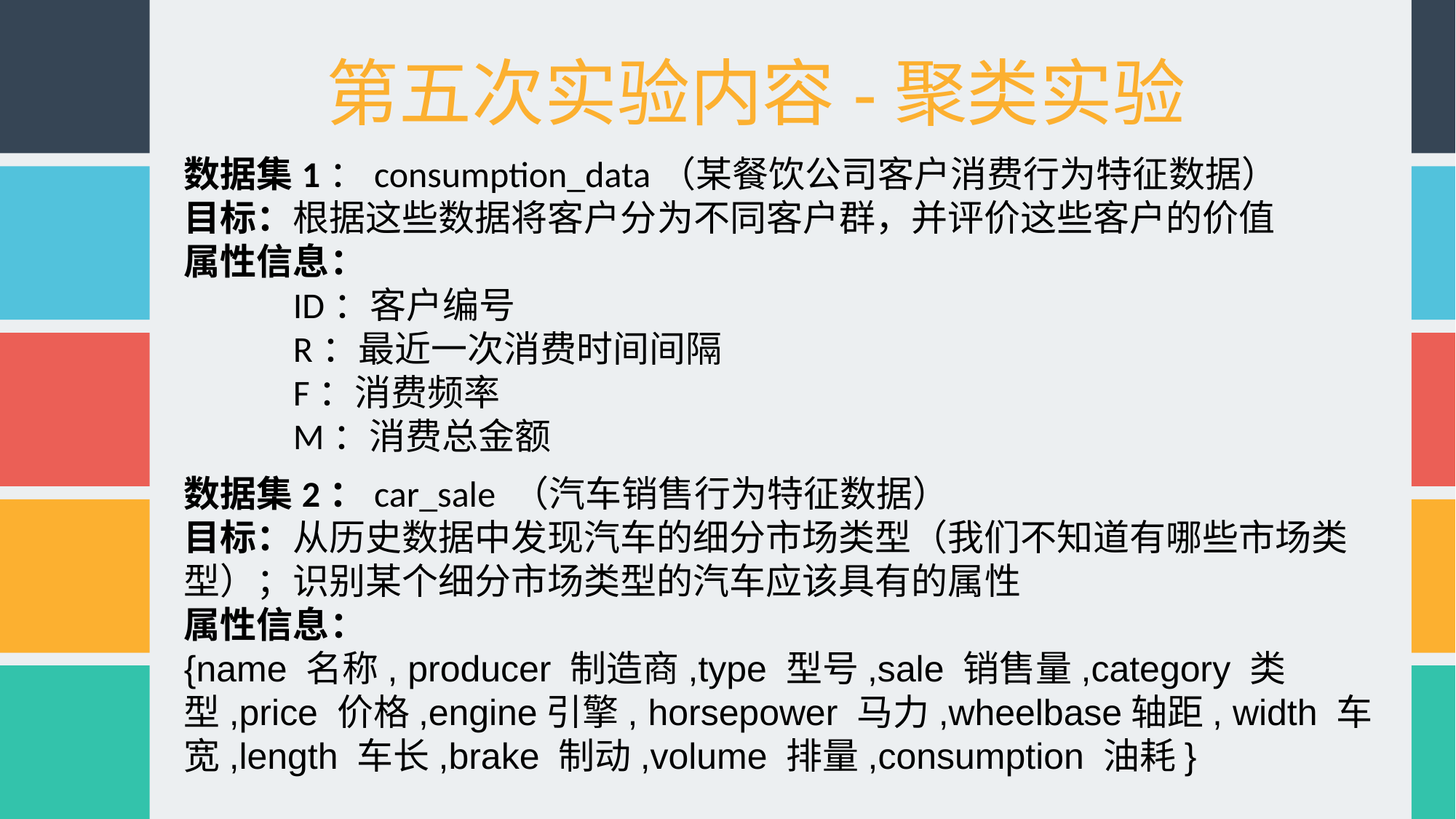

第五次实验内容-聚类实验
数据集1：consumption_data（某餐饮公司客户消费行为特征数据）
目标：根据这些数据将客户分为不同客户群，并评价这些客户的价值
属性信息：
	ID：客户编号
	R：最近一次消费时间间隔
	F：消费频率
	M：消费总金额

数据集2：car_sale （汽车销售行为特征数据）
目标：从历史数据中发现汽车的细分市场类型（我们不知道有哪些市场类型）；识别某个细分市场类型的汽车应该具有的属性
属性信息：
{name 名称, producer 制造商,type 型号,sale 销售量,category 类型,price 价格,engine引擎, horsepower 马力,wheelbase轴距, width 车宽,length 车长,brake 制动,volume 排量,consumption 油耗}